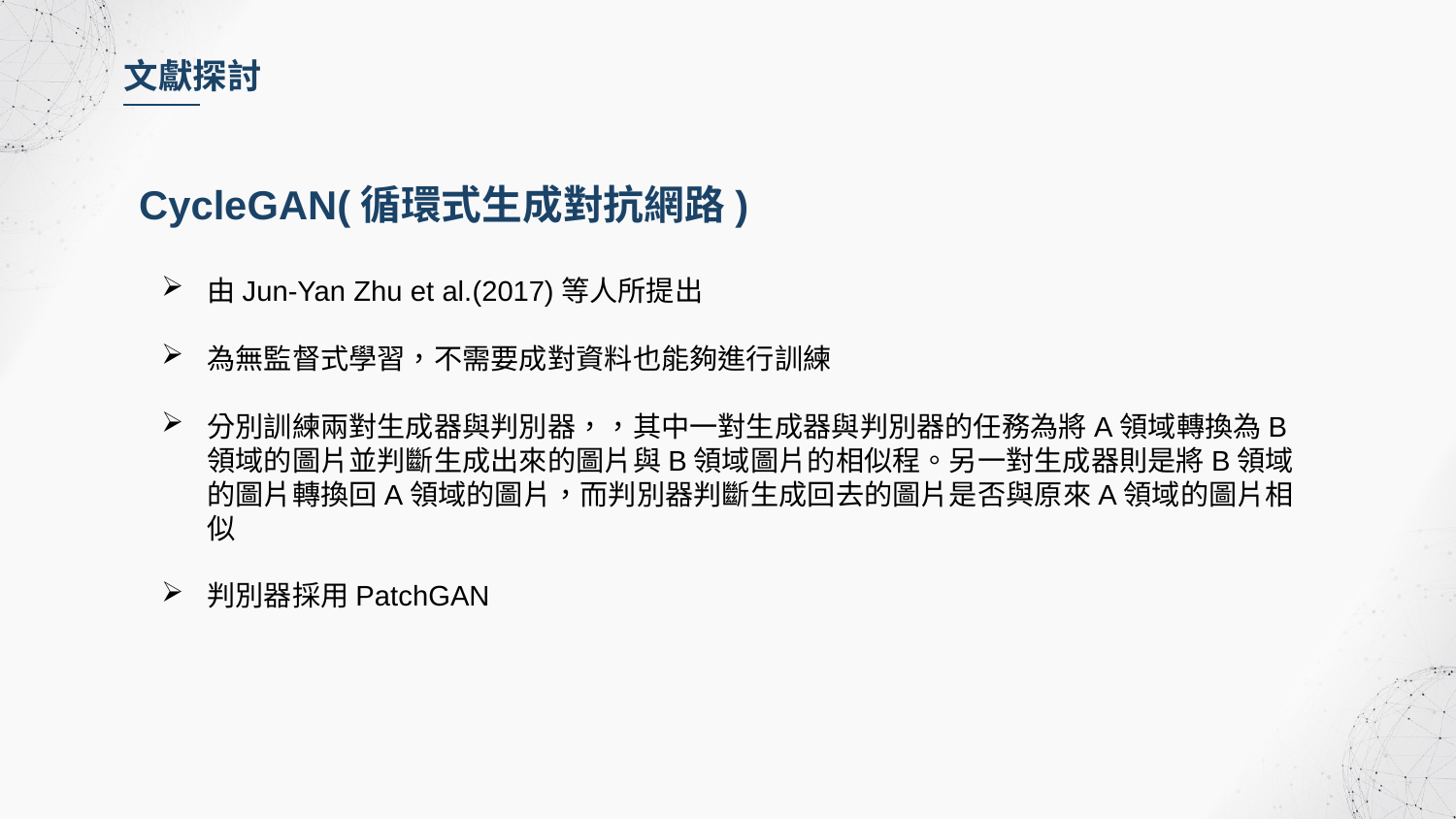

文獻探討
CycleGAN(循環式生成對抗網路)
由Jun-Yan Zhu et al.(2017)等人所提出

為無監督式學習，不需要成對資料也能夠進行訓練

分別訓練兩對生成器與判別器，，其中一對生成器與判別器的任務為將A領域轉換為B領域的圖片並判斷生成出來的圖片與B領域圖片的相似程。另一對生成器則是將B領域的圖片轉換回A領域的圖片，而判別器判斷生成回去的圖片是否與原來A領域的圖片相似

判別器採用PatchGAN